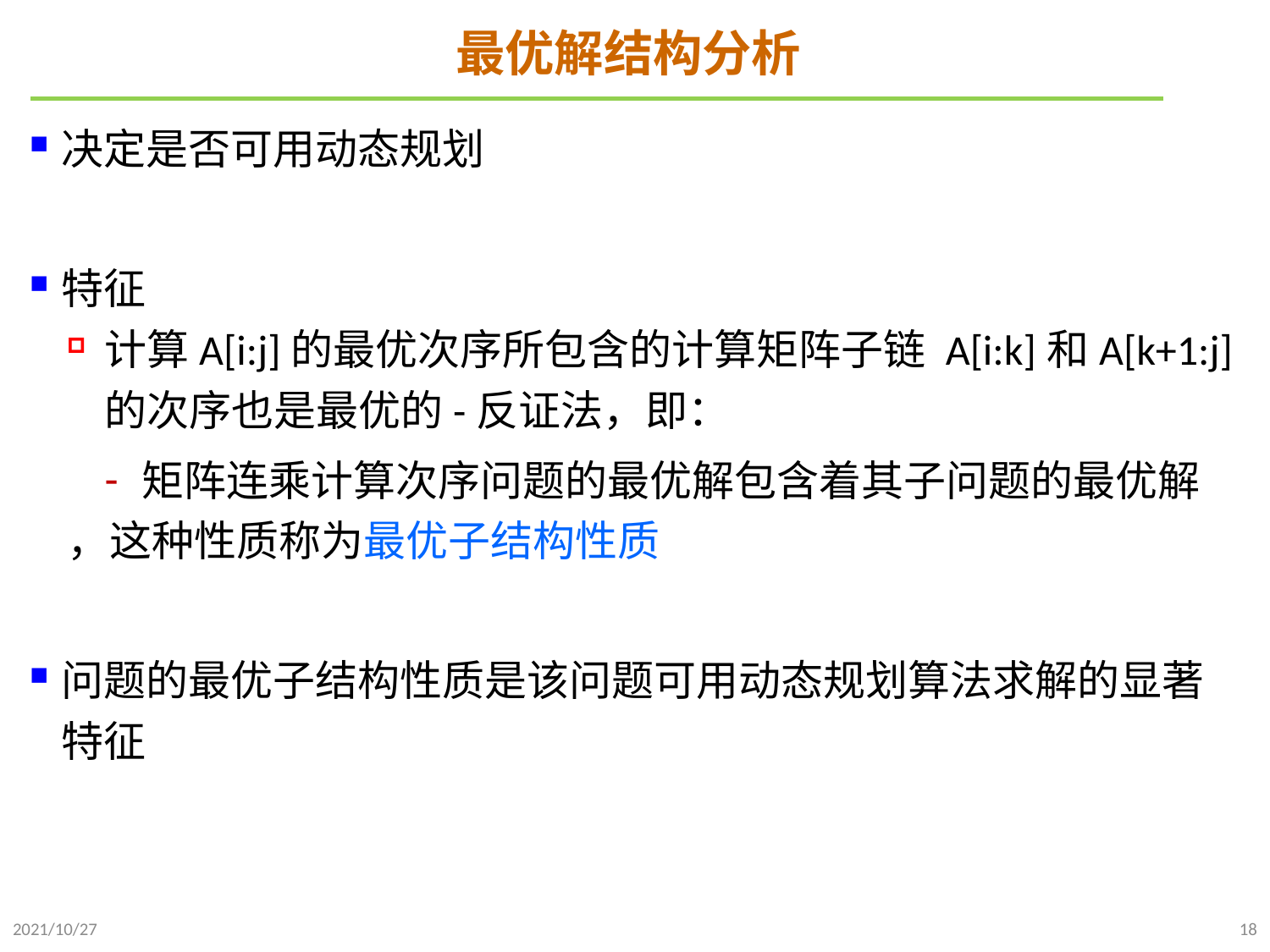

# 最优解结构分析
决定是否可用动态规划

特征
计算A[i:j]的最优次序所包含的计算矩阵子链 A[i:k]和A[k+1:j]的次序也是最优的-反证法，即：
矩阵连乘计算次序问题的最优解包含着其子问题的最优解
，这种性质称为最优子结构性质

问题的最优子结构性质是该问题可用动态规划算法求解的显著特征

2021/10/27
18